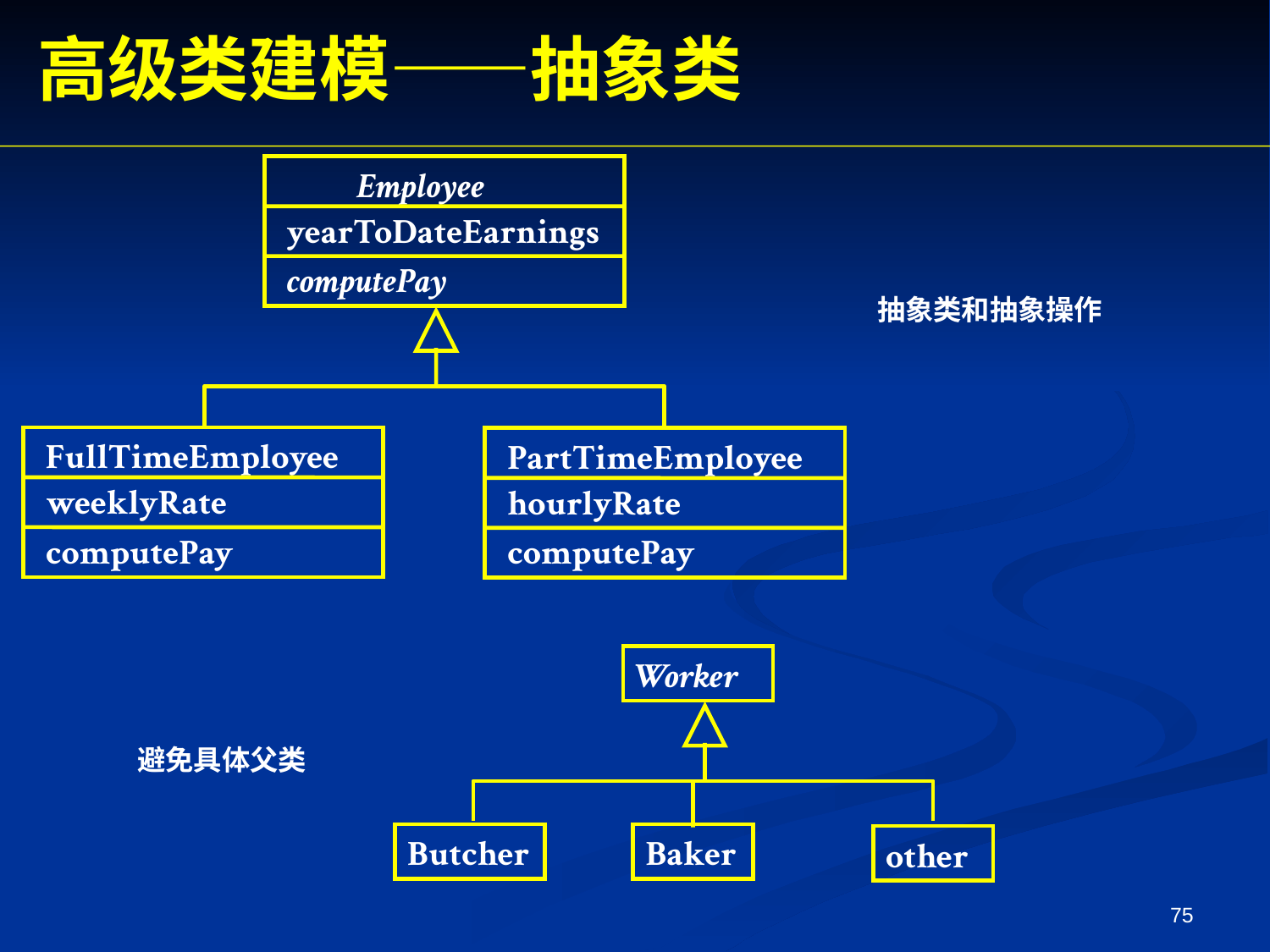

高级类建模——抽象类

Employee
yearToDateEarnings

computePay

FullTimeEmployee
weeklyRate

computePay

PartTimeEmployee
hourlyRate

computePay

抽象类和抽象操作
Worker

Butcher
Baker
other
避免具体父类
75